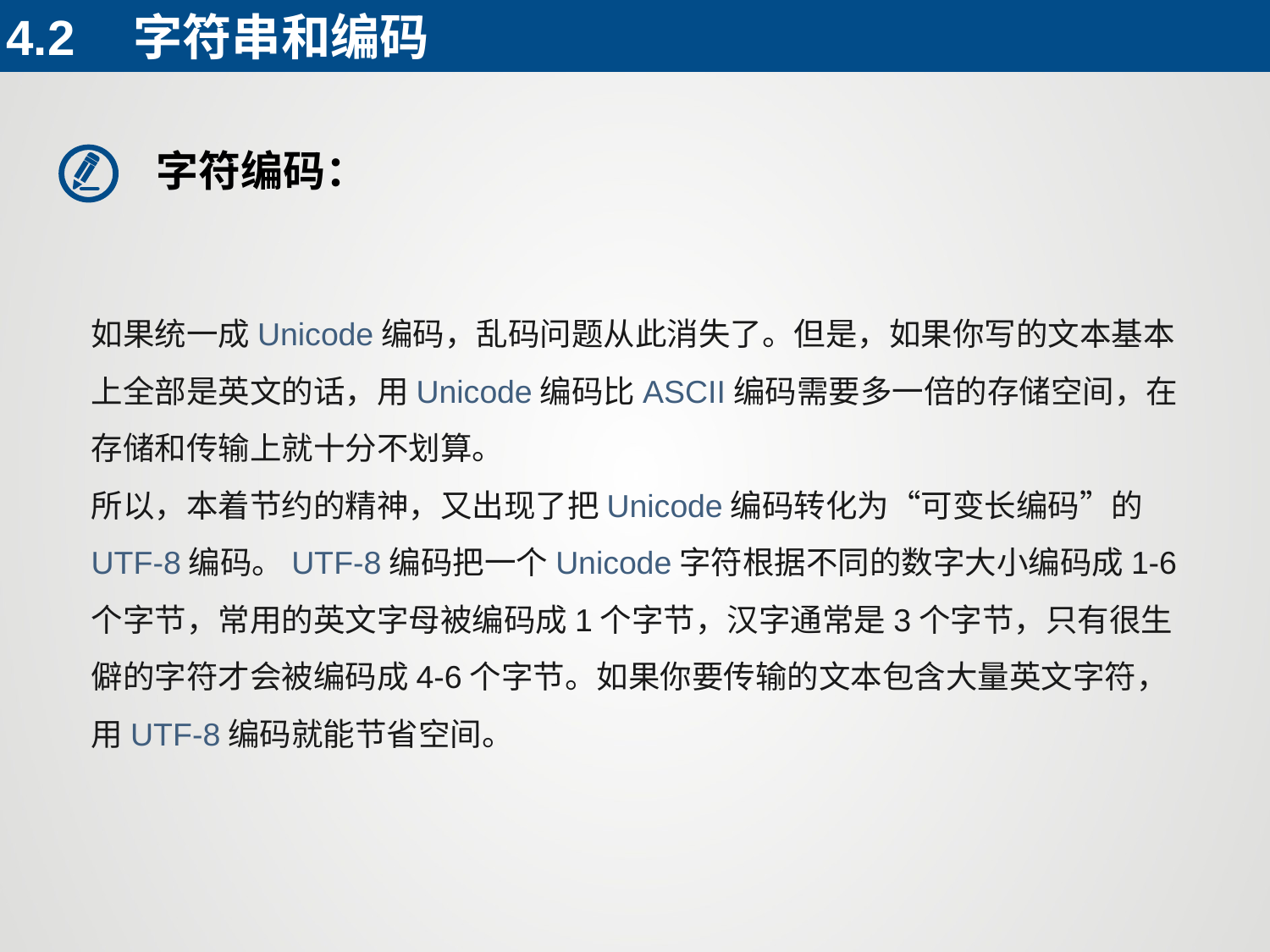

4.2	字符串和编码
字符编码：

如果统一成Unicode编码，乱码问题从此消失了。但是，如果你写的文本基本上全部是英文的话，用Unicode编码比ASCII编码需要多一倍的存储空间，在存储和传输上就十分不划算。
所以，本着节约的精神，又出现了把Unicode编码转化为“可变长编码”的UTF-8编码。UTF-8编码把一个Unicode字符根据不同的数字大小编码成1-6个字节，常用的英文字母被编码成1个字节，汉字通常是3个字节，只有很生僻的字符才会被编码成4-6个字节。如果你要传输的文本包含大量英文字符，用UTF-8编码就能节省空间。